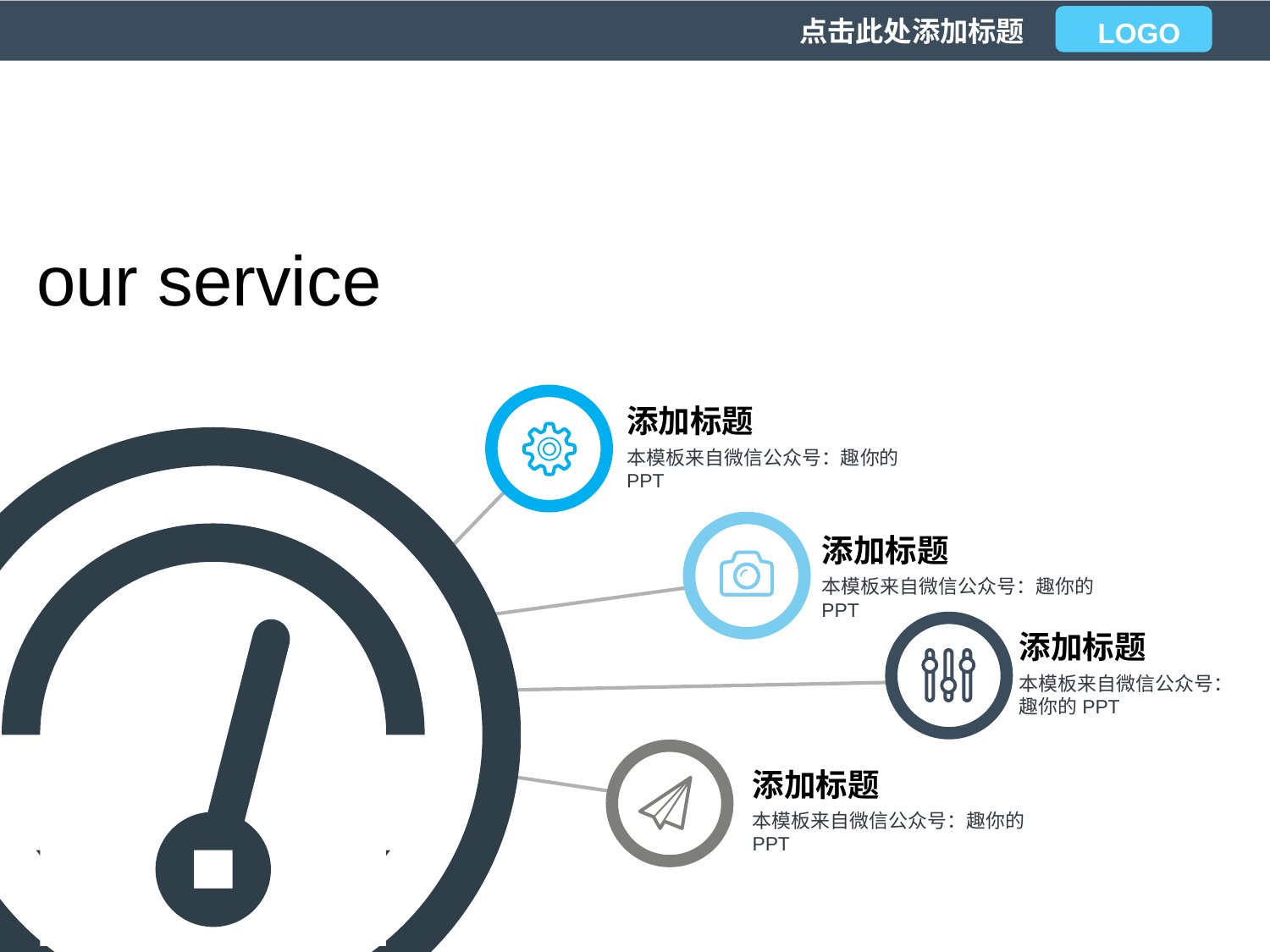

LOGO
点击此处添加标题
our service

添加标题

本模板来自微信公众号：趣你的PPT

添加标题

本模板来自微信公众号：趣你的PPT

添加标题

本模板来自微信公众号：趣你的PPT

添加标题

本模板来自微信公众号：趣你的PPT